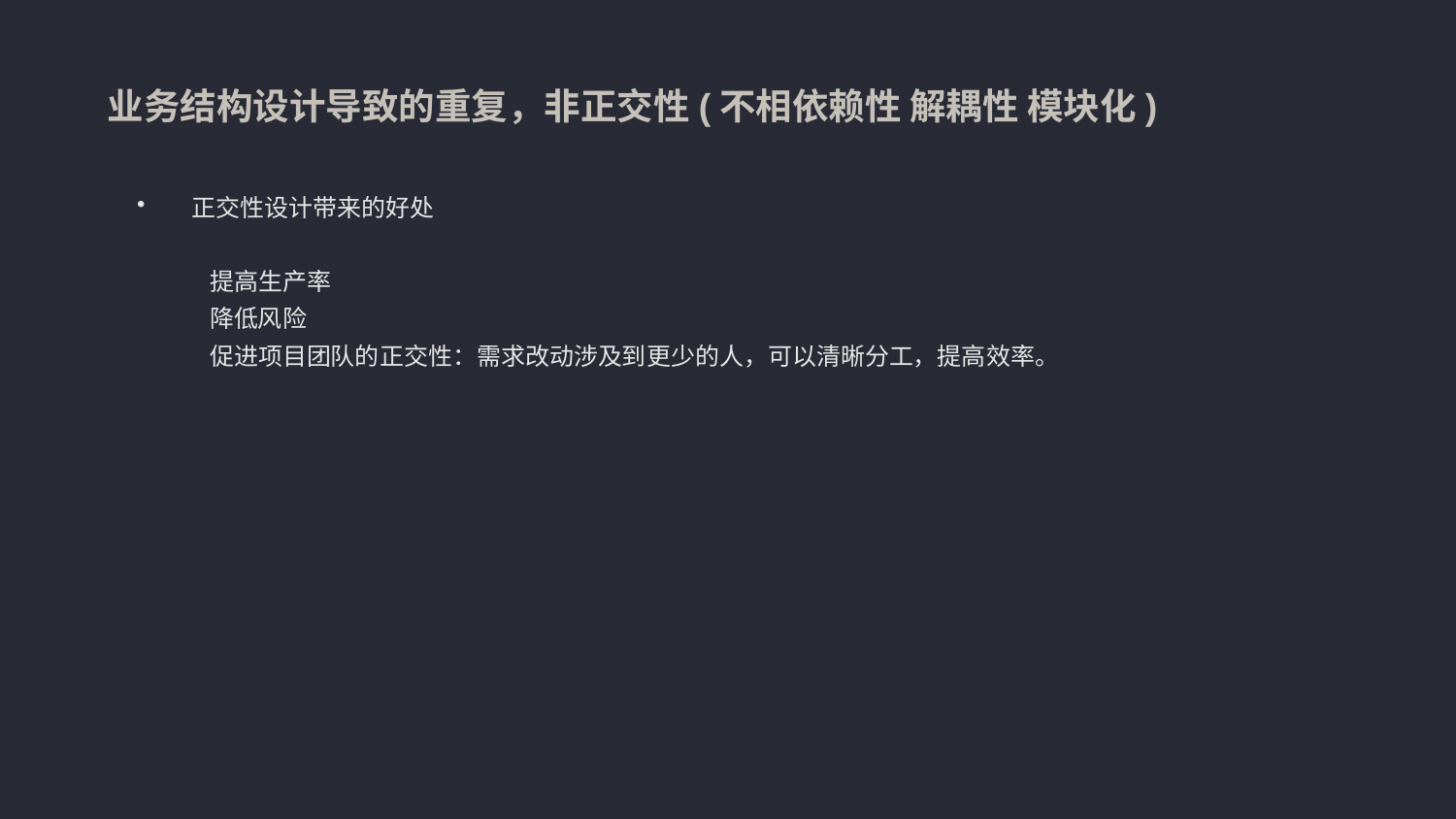

业务结构设计导致的重复，非正交性(不相依赖性 解耦性 模块化)
正交性设计带来的好处

提高生产率
降低风险
促进项目团队的正交性：需求改动涉及到更少的人，可以清晰分工，提高效率。